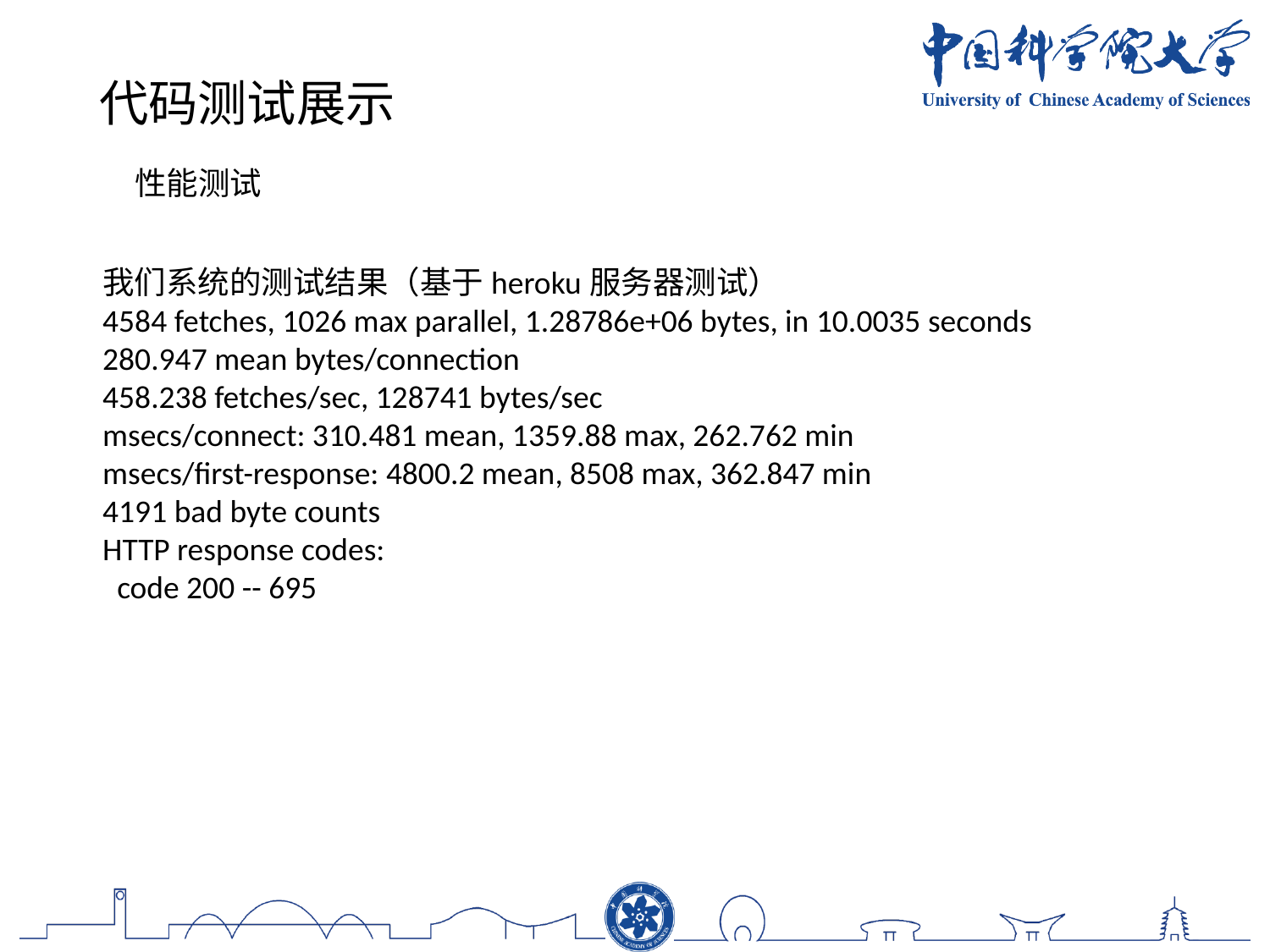

代码测试展示
性能测试
我们系统的测试结果（基于heroku服务器测试）
4584 fetches, 1026 max parallel, 1.28786e+06 bytes, in 10.0035 seconds
280.947 mean bytes/connection
458.238 fetches/sec, 128741 bytes/sec
msecs/connect: 310.481 mean, 1359.88 max, 262.762 min
msecs/first-response: 4800.2 mean, 8508 max, 362.847 min
4191 bad byte counts
HTTP response codes:
  code 200 -- 695